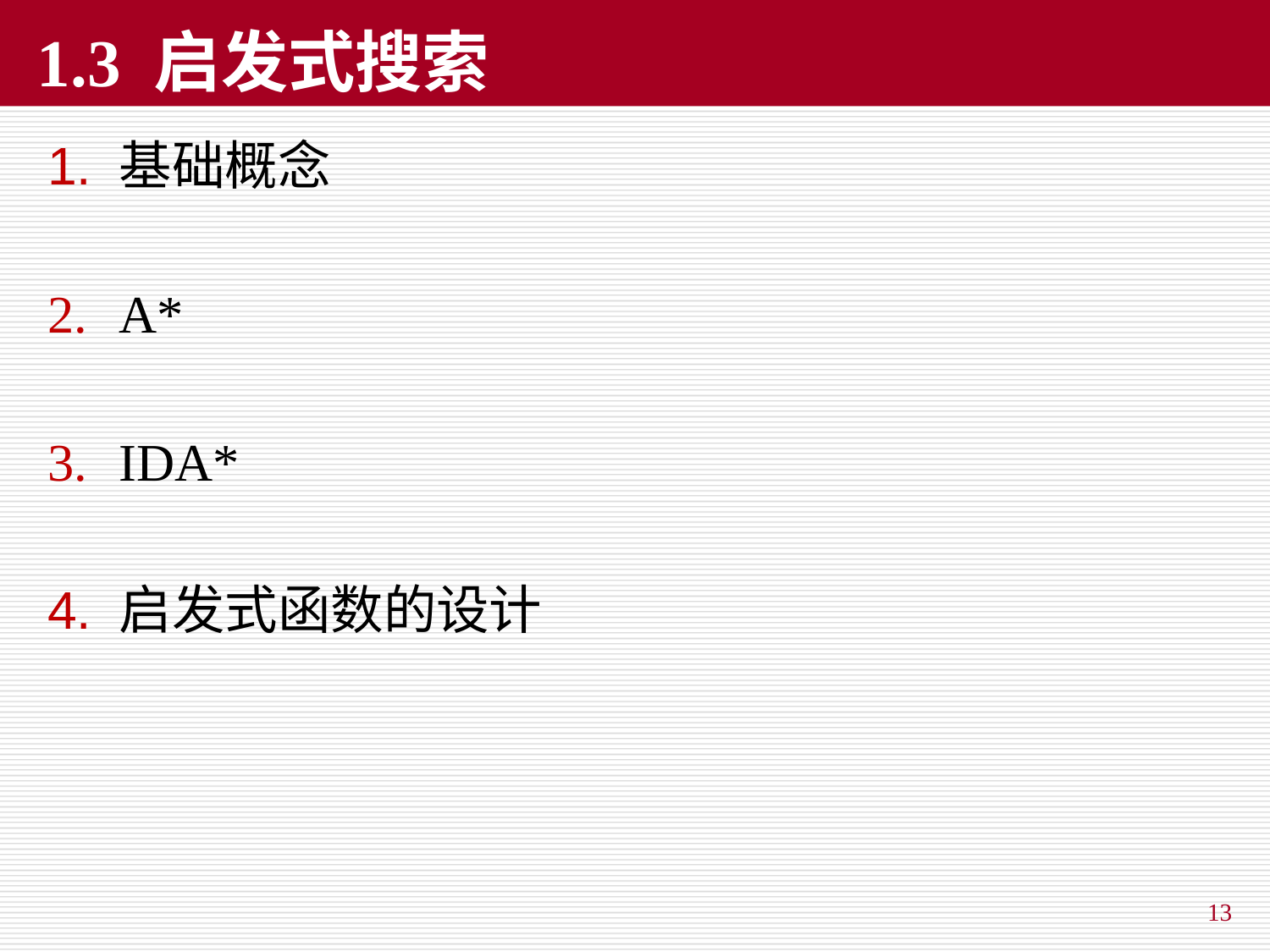

# 1.3 启发式搜索
基础概念

A*

IDA*

启发式函数的设计

13